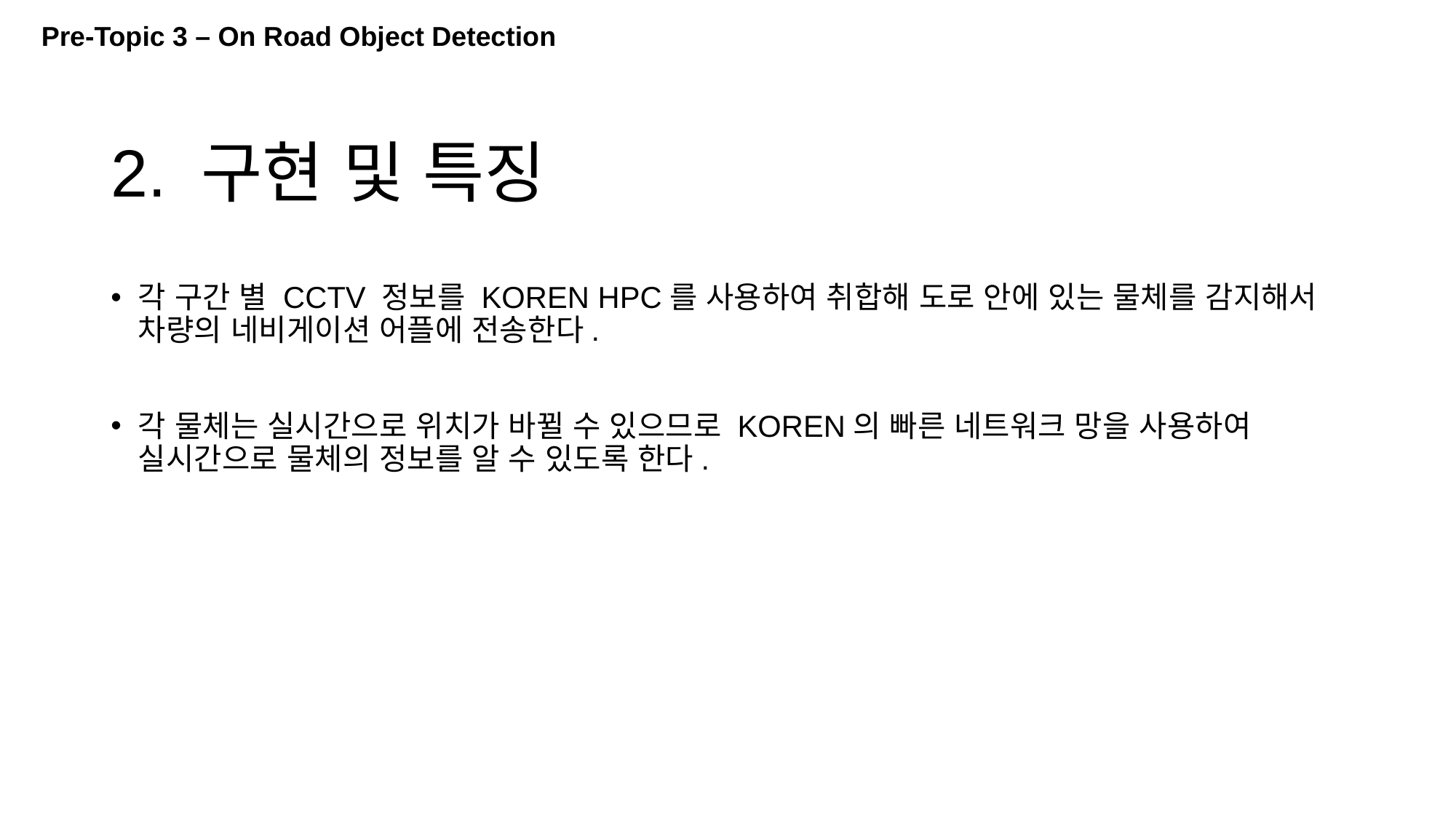

Pre-Topic 3 – On Road Object Detection
# 2. 구현 및 특징
각 구간 별 CCTV 정보를 KOREN HPC를 사용하여 취합해 도로 안에 있는 물체를 감지해서 차량의 네비게이션 어플에 전송한다.

각 물체는 실시간으로 위치가 바뀔 수 있으므로 KOREN의 빠른 네트워크 망을 사용하여 실시간으로 물체의 정보를 알 수 있도록 한다.